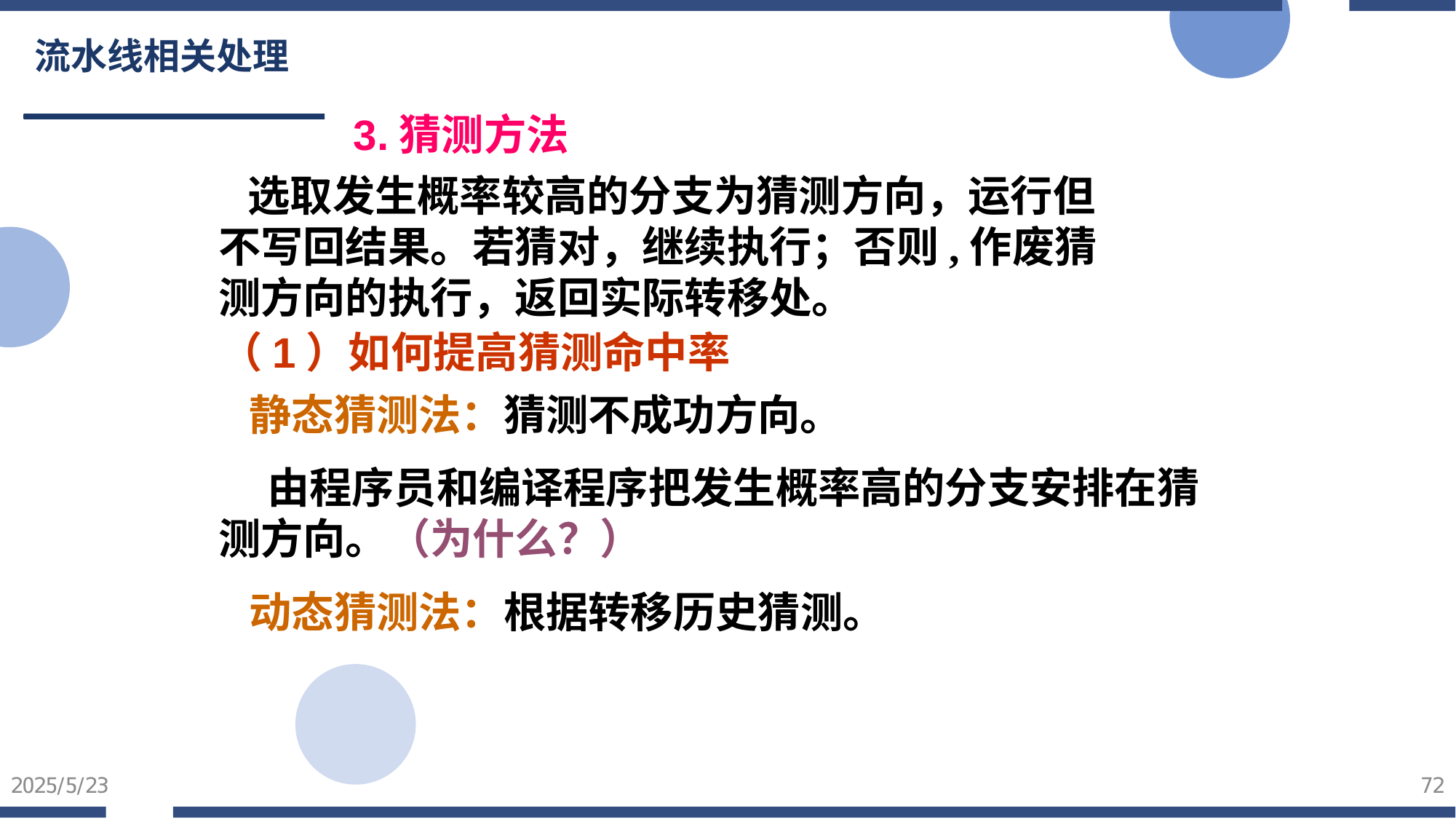

# 流水线相关处理
3.猜测方法
  选取发生概率较高的分支为猜测方向，运行但不写回结果。若猜对，继续执行；否则,作废猜测方向的执行，返回实际转移处。
（1）如何提高猜测命中率
  静态猜测法：猜测不成功方向。
    由程序员和编译程序把发生概率高的分支安排在猜测方向。（为什么？）
  动态猜测法：根据转移历史猜测。
2025/5/23
72